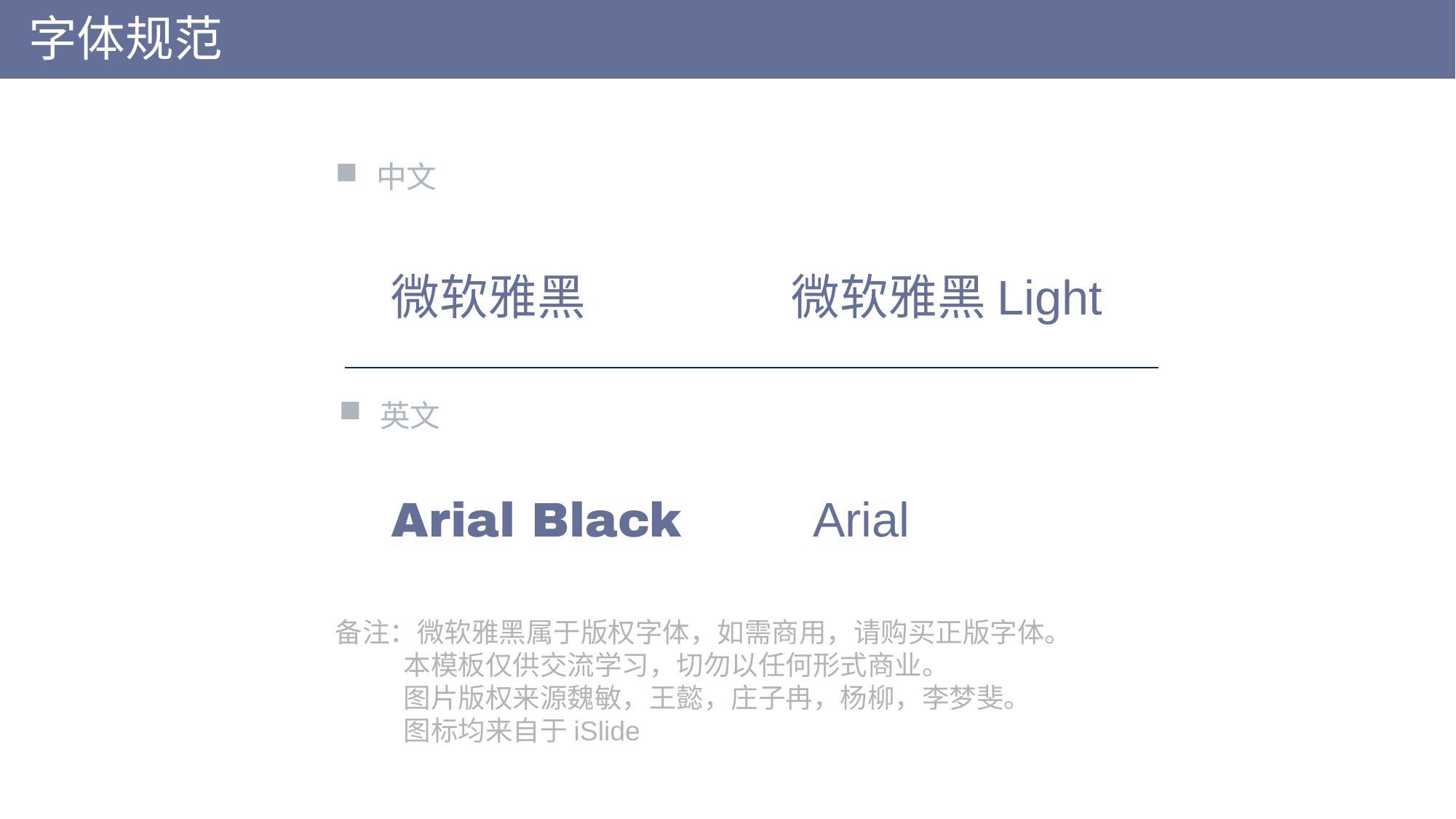

字体规范
中文
微软雅黑
微软雅黑Light
英文
Arial Black
Arial
备注：微软雅黑属于版权字体，如需商用，请购买正版字体。
          本模板仅供交流学习，切勿以任何形式商业。
          图片版权来源魏敏，王懿，庄子冉，杨柳，李梦斐。
          图标均来自于iSlide